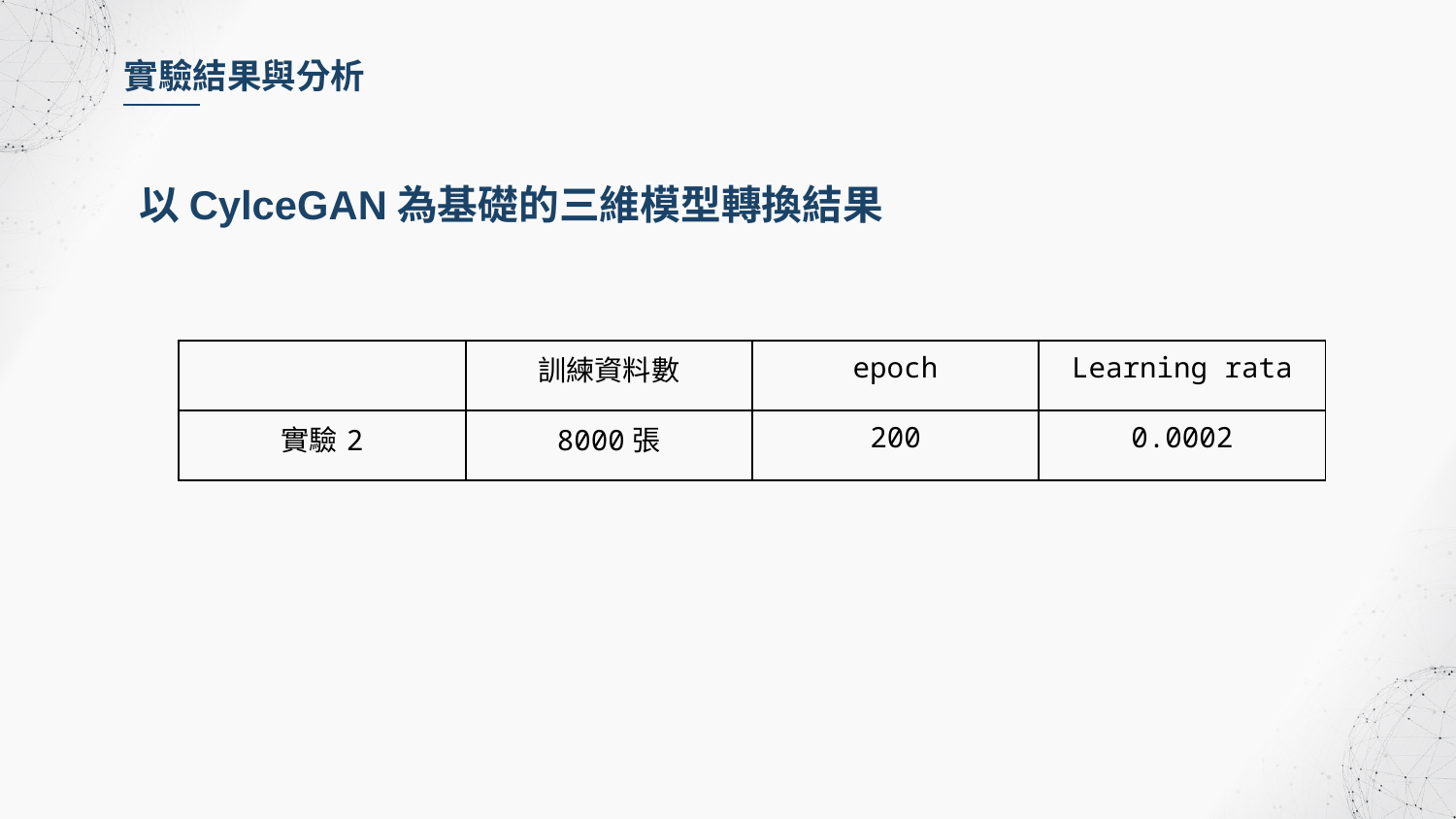

實驗結果與分析
以CylceGAN為基礎的三維模型轉換結果
|  | 訓練資料數 | epoch | Learning rata |
| --- | --- | --- | --- |
| 實驗2 | 8000張 | 200 | 0.0002 |